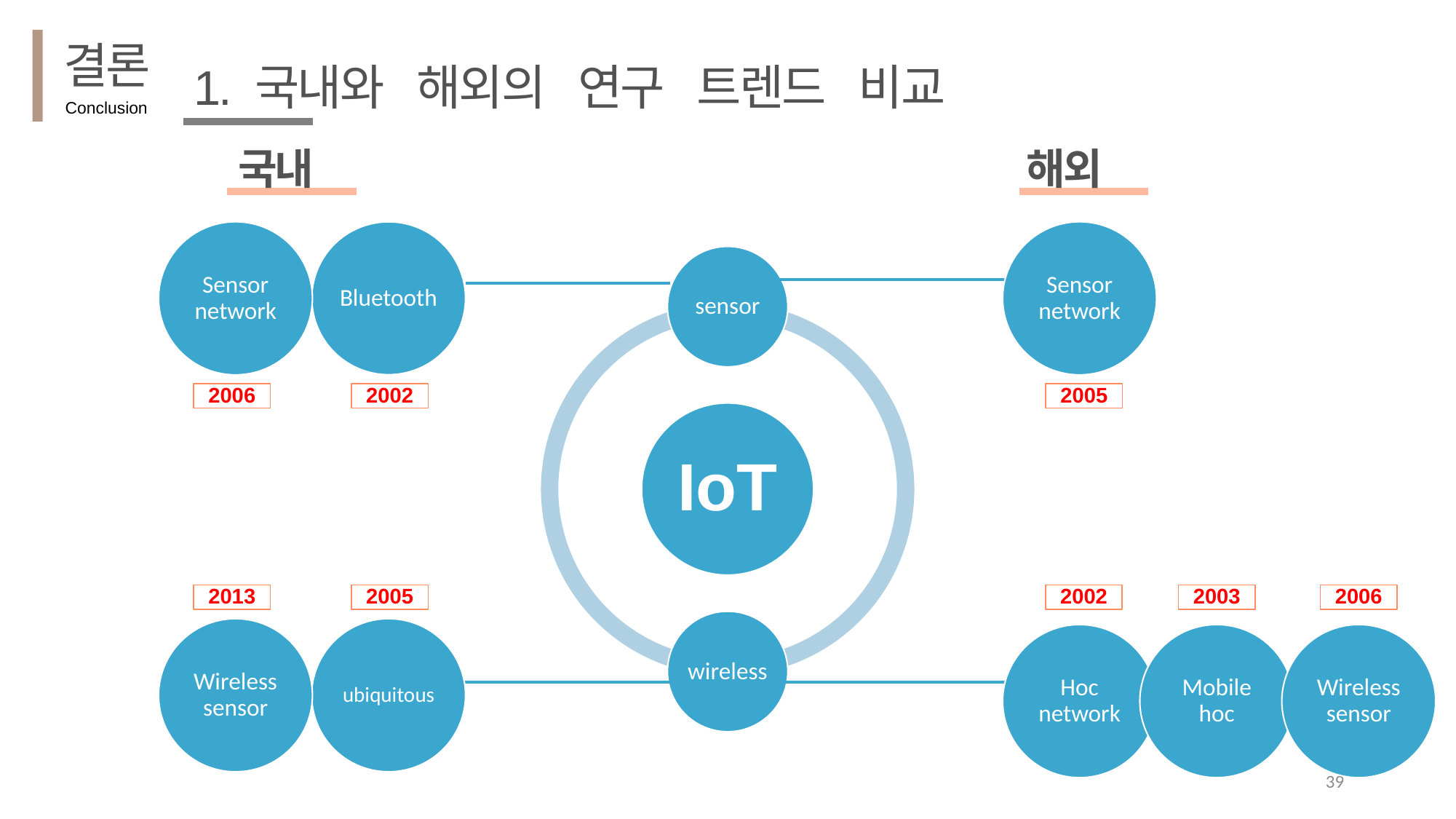

결론
1. 국내와   해외의   연구   트렌드   비교
Conclusion
국내
해외

Sensor network

Bluetooth

Sensor network
IoT
sensor
wireless
2006
2002
2005
2013
2005
2002
2003
2006

Wireless sensor

ubiquitous

Hoc network

Mobile hoc

Wireless sensor
39